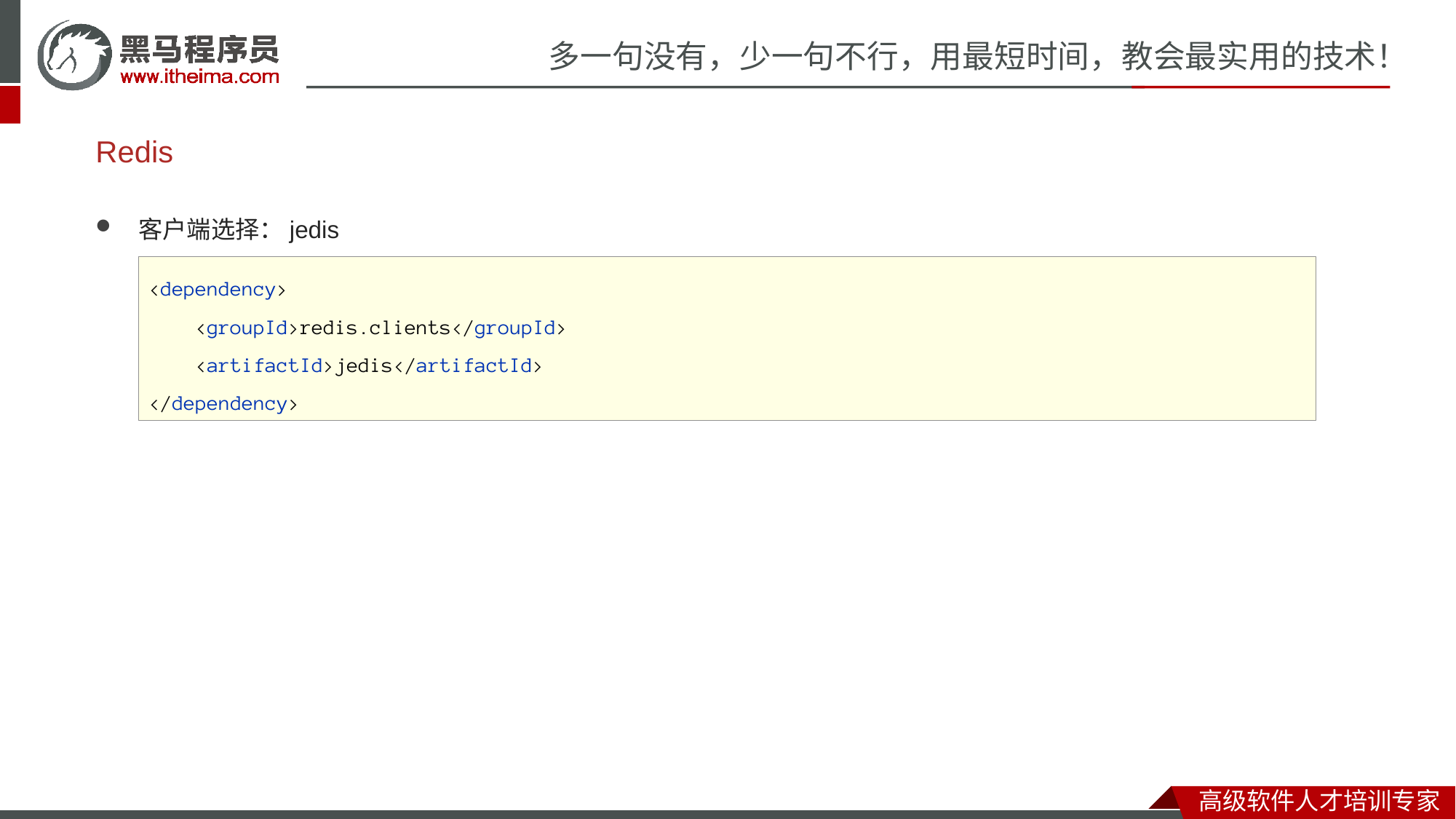

# Redis
客户端选择：jedis

<dependency>
    <groupId>redis.clients</groupId>
    <artifactId>jedis</artifactId>
</dependency>